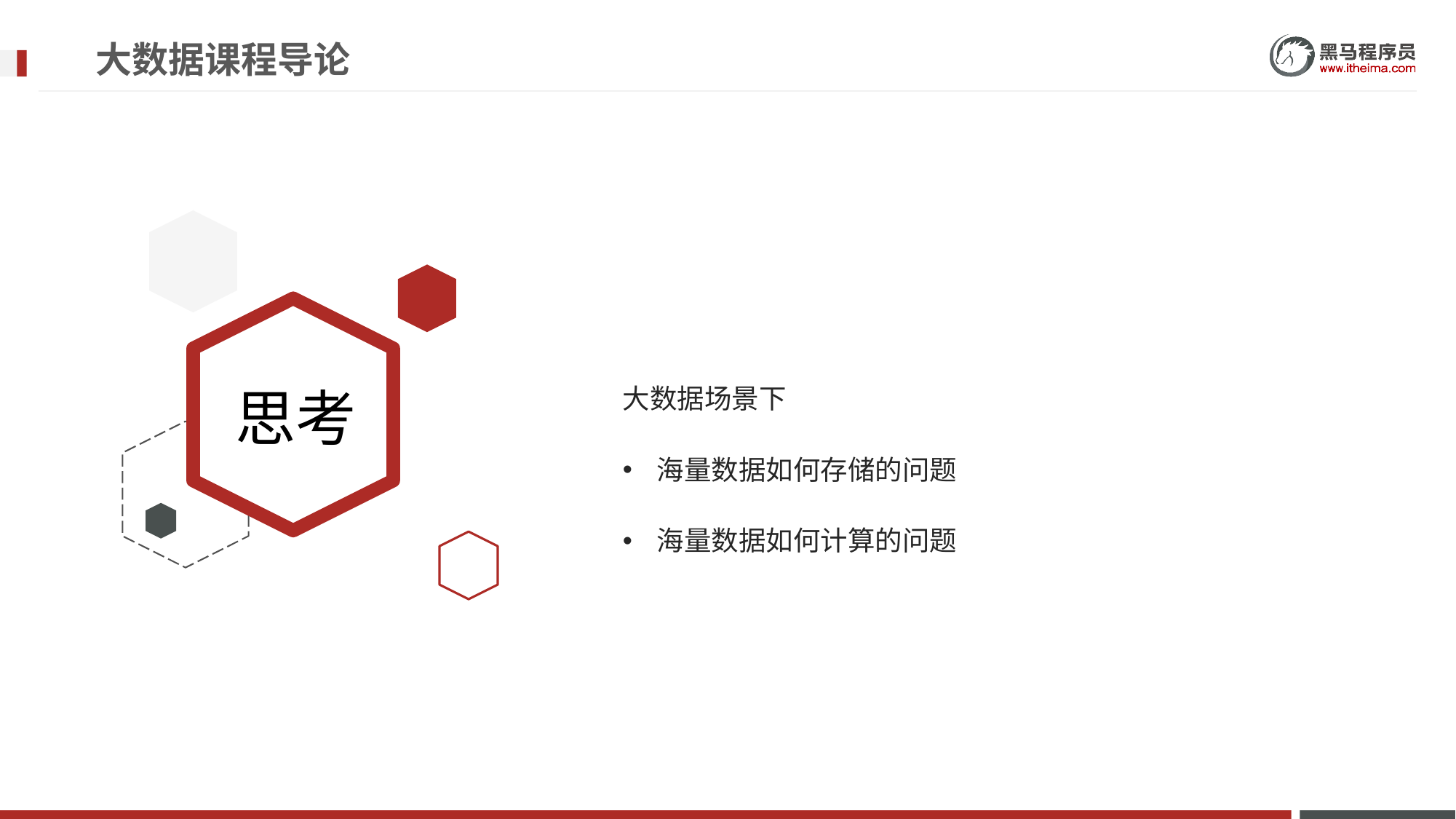

# 大数据课程导论
大数据场景下
海量数据如何存储的问题
海量数据如何计算的问题